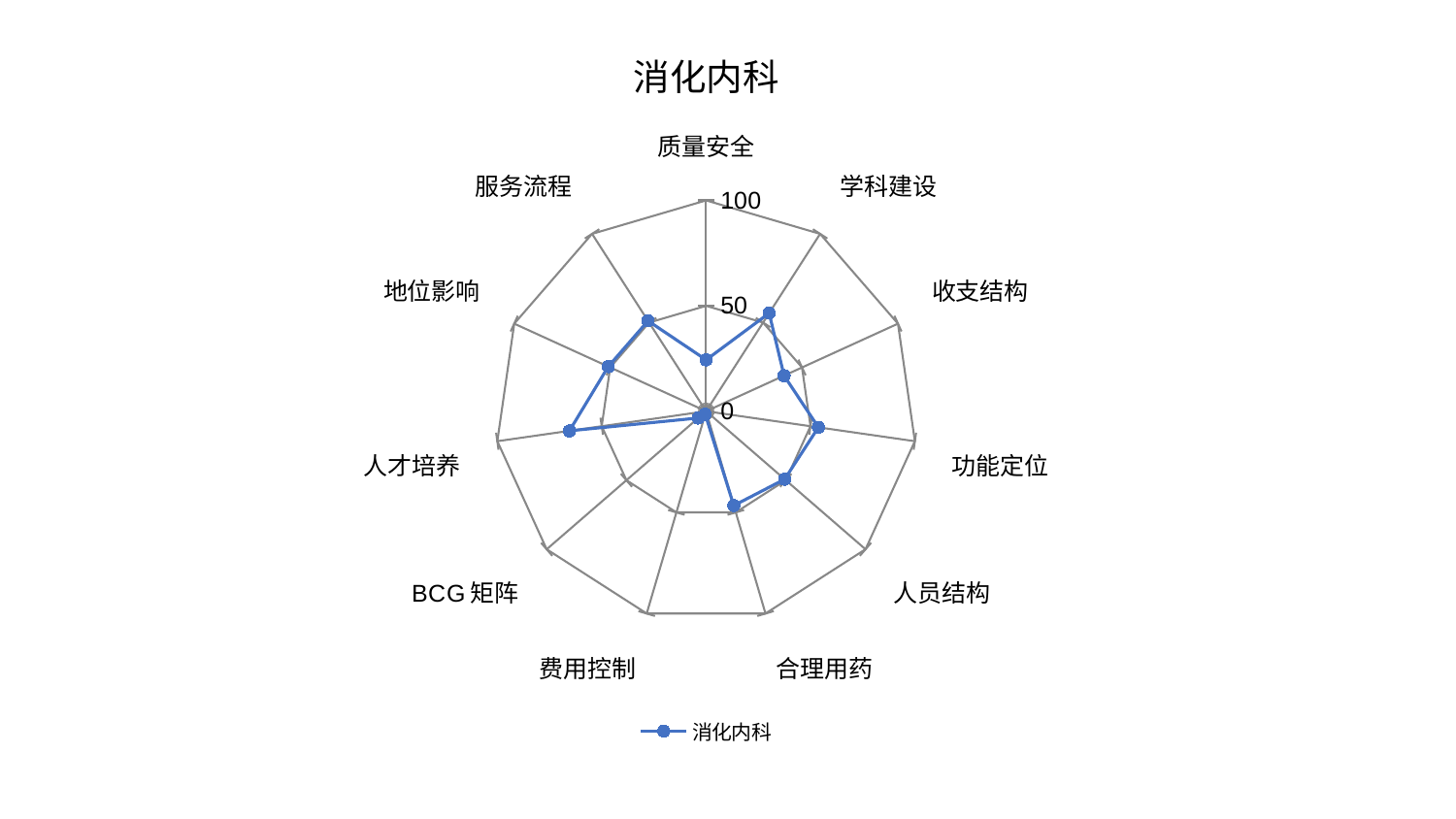

### Chart: 消化内科

| Category | 消化内科 |
|---|---|
| 质量安全 | 24.371889812578576 |
| 学科建设 | 55.31486849028583 |
| 收支结构 | 40.65274471184217 |
| 功能定位 | 53.79911322119948 |
| 人员结构 | 49.27566694471093 |
| 合理用药 | 46.637289482060396 |
| 费用控制 | 1.5347664617250094 |
| BCG矩阵 | 4.929861338722624 |
| 人才培养 | 65.47294678305818 |
| 地位影响 | 51.003461967812854 |
| 服务流程 | 50.95444464860875 |
150